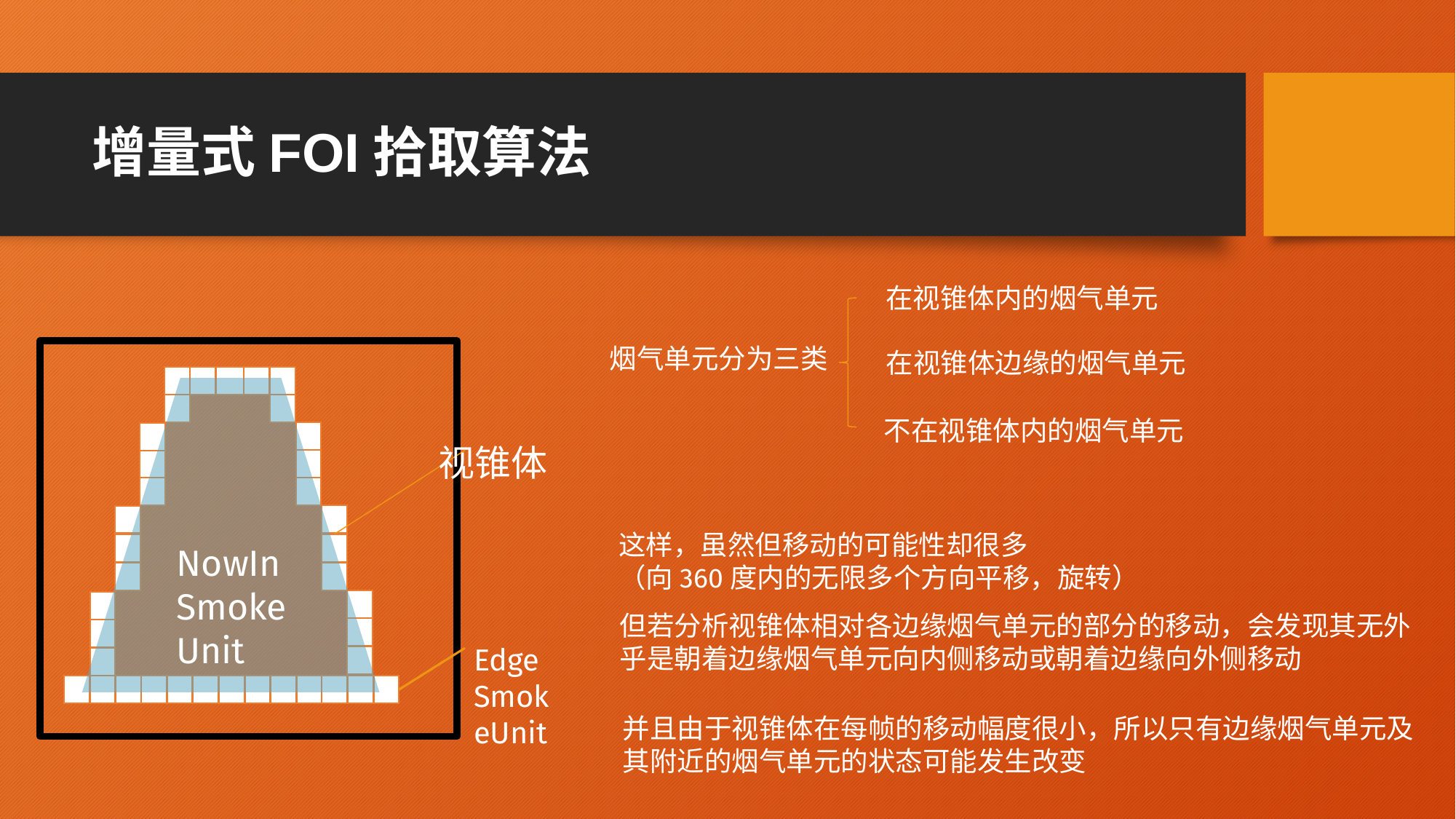

# 增量式FOI拾取算法
在视锥体内的烟气单元

烟气单元分为三类
在视锥体边缘的烟气单元

视锥体
Edge
SmokeUnit
NowInSmokeUnit
不在视锥体内的烟气单元
这样，虽然但移动的可能性却很多
（向360度内的无限多个方向平移，旋转）
但若分析视锥体相对各边缘烟气单元的部分的移动，会发现其无外
乎是朝着边缘烟气单元向内侧移动或朝着边缘向外侧移动
并且由于视锥体在每帧的移动幅度很小，所以只有边缘烟气单元及
其附近的烟气单元的状态可能发生改变